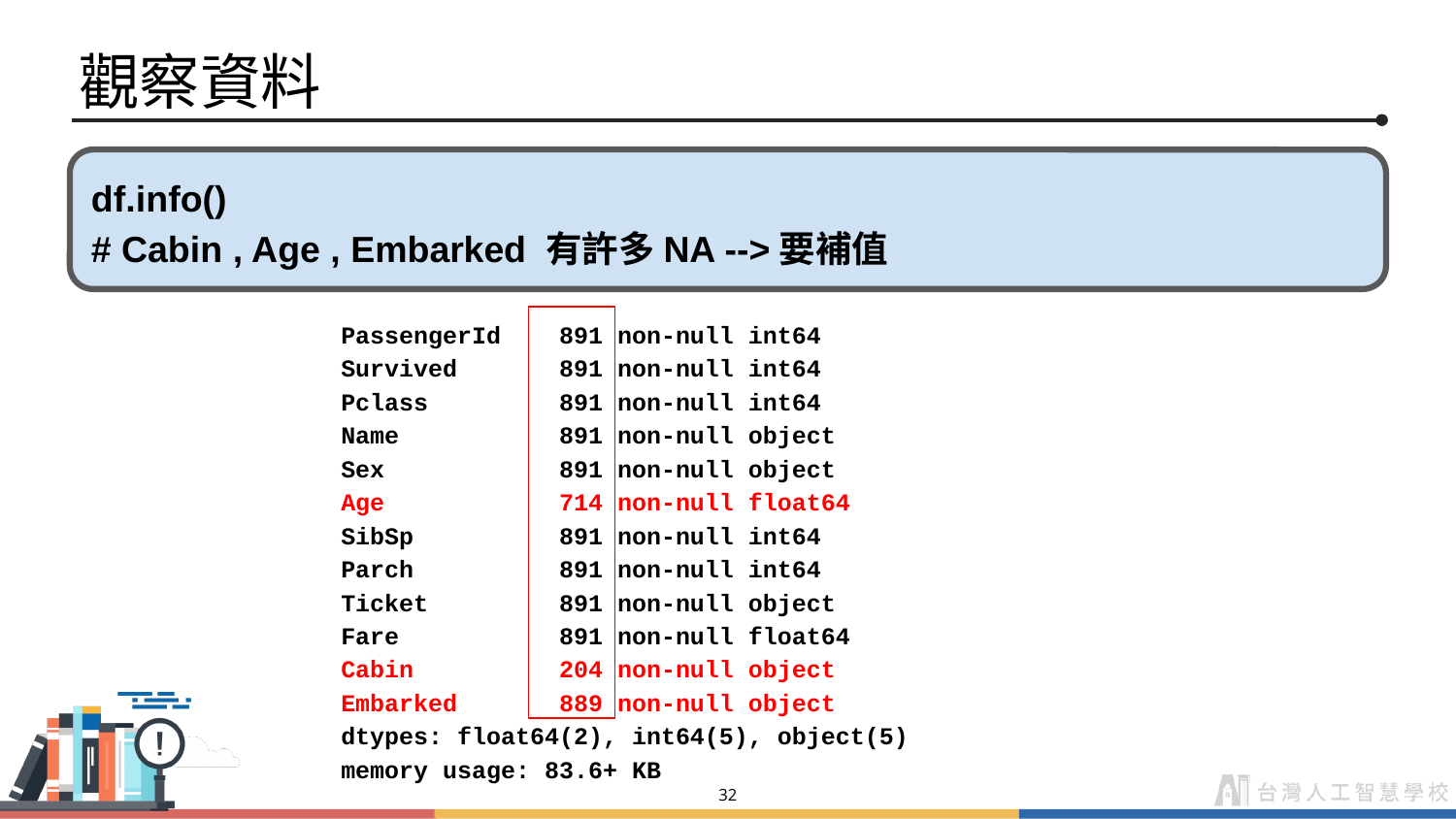

# 觀察資料
df.info()
# Cabin , Age , Embarked 有許多NA -->要補值
PassengerId    891 non-null int64
Survived       891 non-null int64
Pclass         891 non-null int64
Name           891 non-null object
Sex            891 non-null object
Age            714 non-null float64
SibSp          891 non-null int64
Parch          891 non-null int64
Ticket         891 non-null object
Fare           891 non-null float64
Cabin          204 non-null object
Embarked       889 non-null object
dtypes: float64(2), int64(5), object(5)
memory usage: 83.6+ KB

32